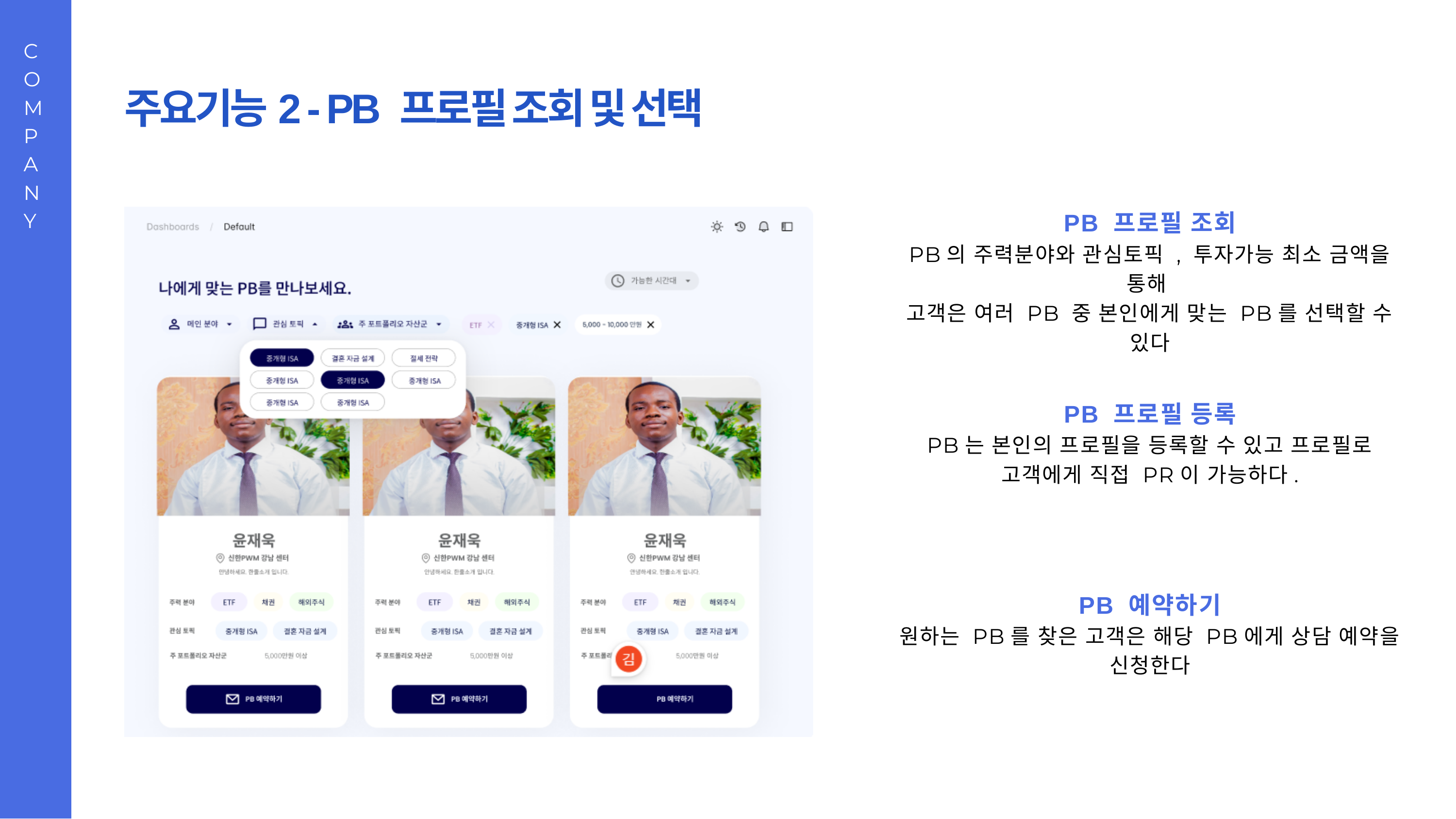

COMPANY
주요기능2 - PB 프로필 조회 및 선택
PB 프로필 조회
PB의 주력분야와 관심토픽 , 투자가능 최소 금액을 통해
고객은 여러 PB 중 본인에게 맞는 PB를 선택할 수 있다

PB 프로필 등록
PB는 본인의 프로필을 등록할 수 있고 프로필로
고객에게 직접 PR이 가능하다.

PB 예약하기
원하는 PB를 찾은 고객은 해당 PB에게 상담 예약을 신청한다